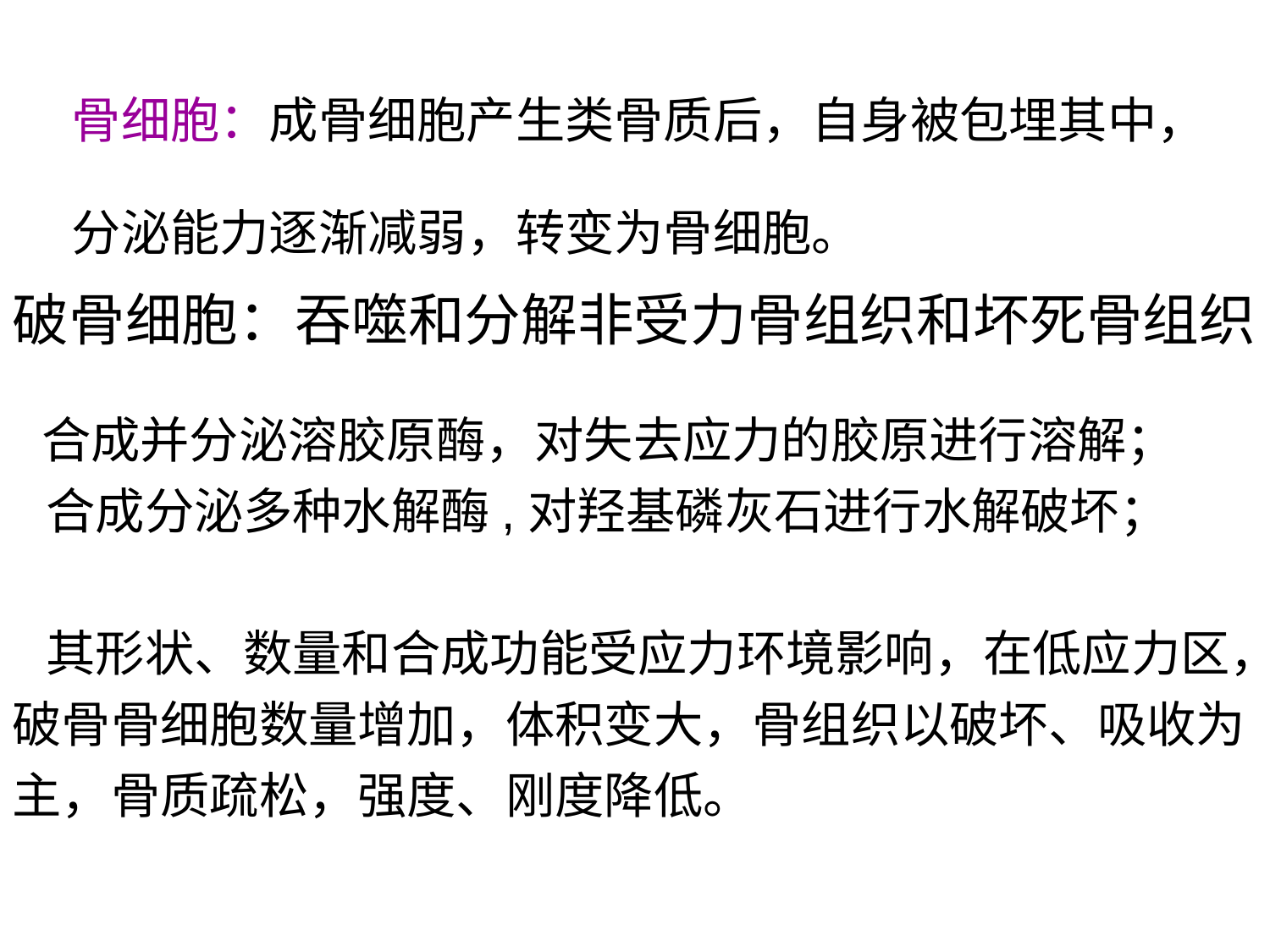

骨细胞：成骨细胞产生类骨质后，自身被包埋其中，分泌能力逐渐减弱，转变为骨细胞。

破骨细胞：吞噬和分解非受力骨组织和坏死骨组织

   合成并分泌溶胶原酶，对失去应力的胶原进行溶解；
  合成分泌多种水解酶,对羟基磷灰石进行水解破坏；

  其形状、数量和合成功能受应力环境影响，在低应力区，破骨骨细胞数量增加，体积变大，骨组织以破坏、吸收为主，骨质疏松，强度、刚度降低。